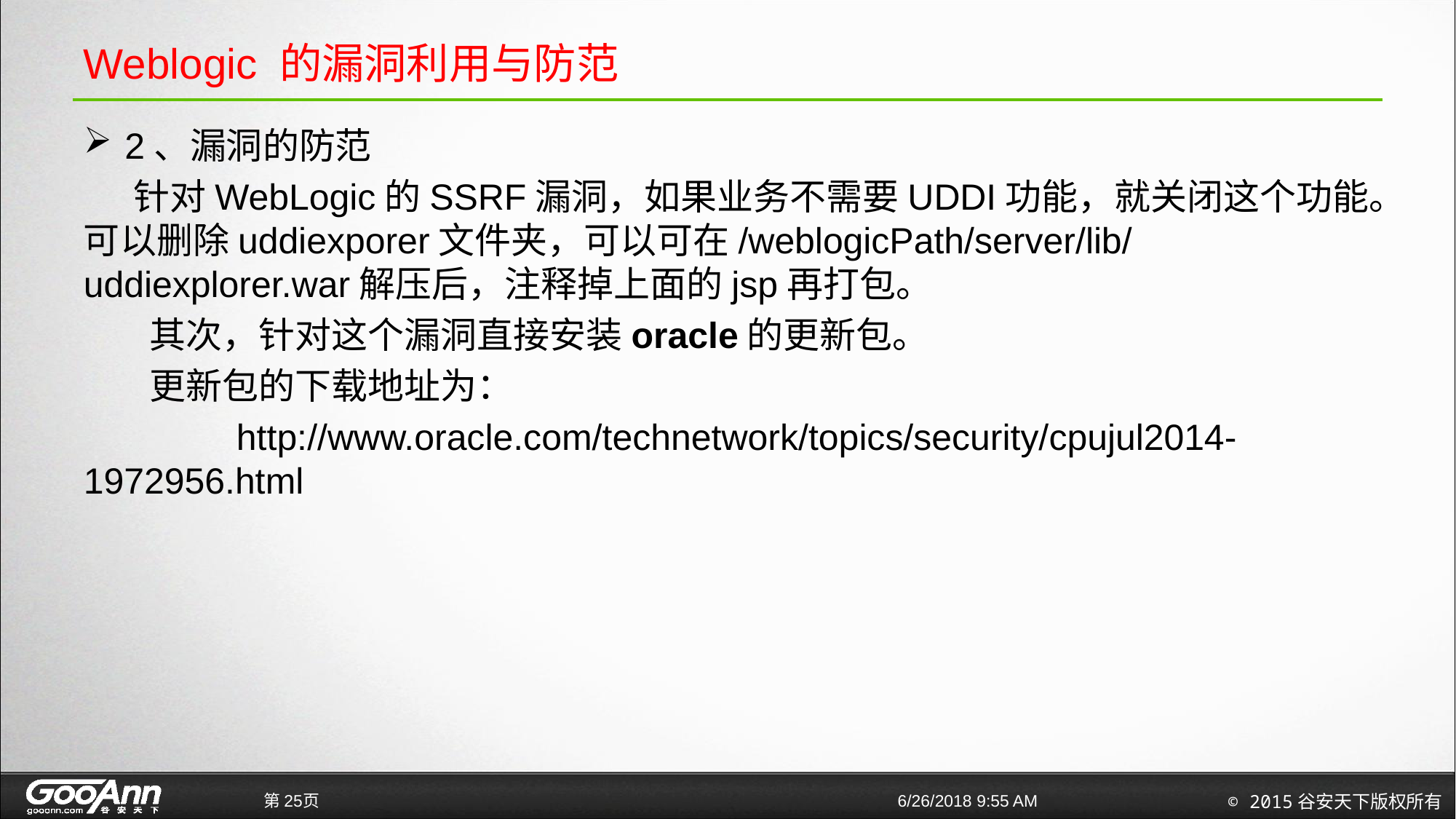

# Weblogic 的漏洞利用与防范
2、漏洞的防范
       针对WebLogic的SSRF漏洞，如果业务不需要UDDI功能，就关闭这个功能。可以删除uddiexporer文件夹，可以可在/weblogicPath/server/lib/uddiexplorer.war解压后，注释掉上面的jsp再打包。
       其次，针对这个漏洞直接安装oracle的更新包。
       更新包的下载地址为：
               http://www.oracle.com/technetwork/topics/security/cpujul2014-1972956.html